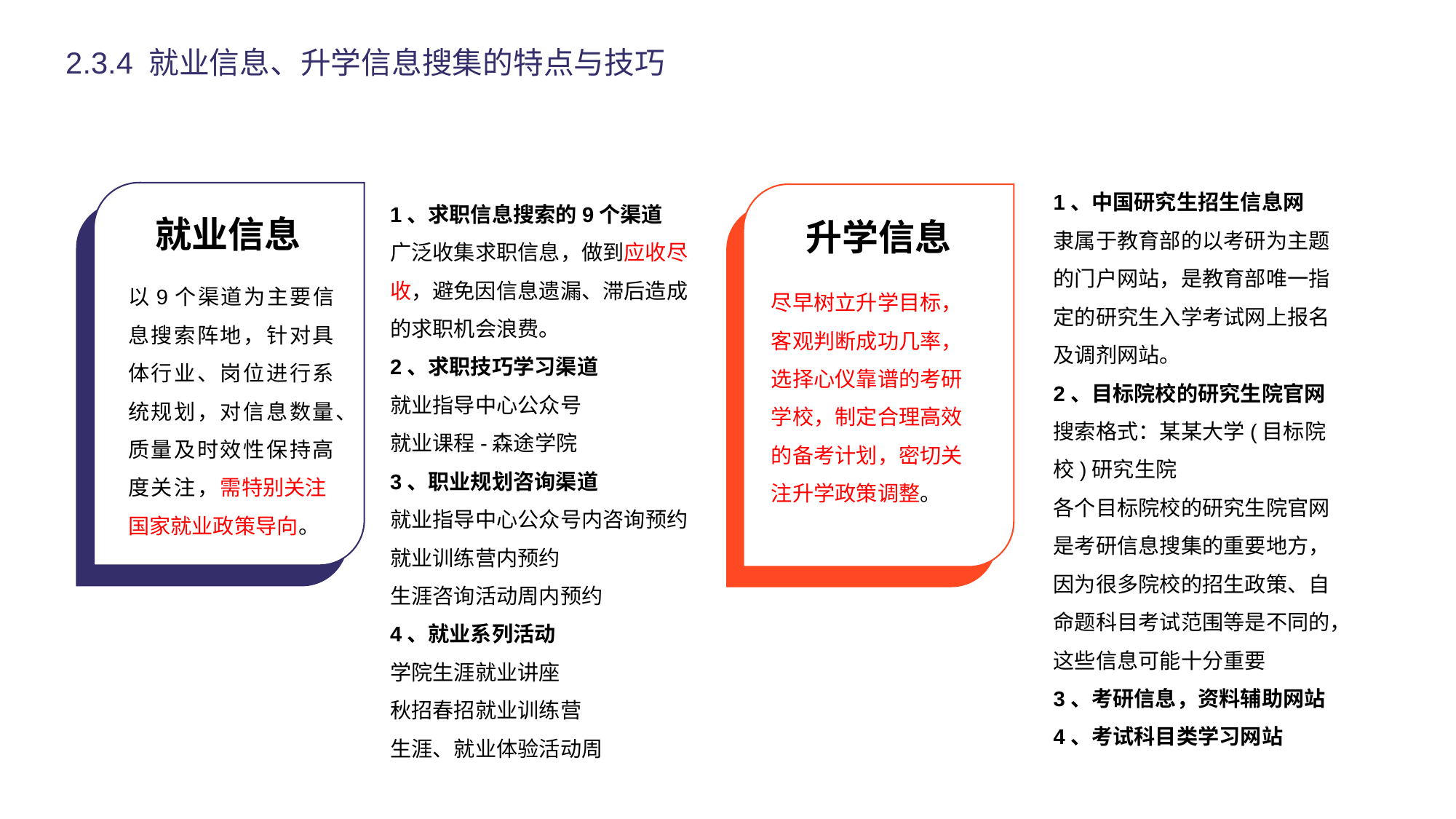

2.3.4 就业信息、升学信息搜集的特点与技巧
1、中国研究生招生信息网
隶属于教育部的以考研为主题的门户网站，是教育部唯一指定的研究生入学考试网上报名及调剂网站。
2、目标院校的研究生院官网
搜索格式：某某大学(目标院校)研究生院
各个目标院校的研究生院官网是考研信息搜集的重要地方，因为很多院校的招生政策、自命题科目考试范围等是不同的，这些信息可能十分重要
3、考研信息，资料辅助网站
4、考试科目类学习网站

就业信息
以9个渠道为主要信息搜索阵地，针对具体行业、岗位进行系统规划，对信息数量、质量及时效性保持高度关注，需特别关注国家就业政策导向。
1、求职信息搜索的9个渠道
广泛收集求职信息，做到应收尽收，避免因信息遗漏、滞后造成的求职机会浪费。
2、求职技巧学习渠道
就业指导中心公众号
就业课程-森途学院
3、职业规划咨询渠道
就业指导中心公众号内咨询预约
就业训练营内预约
生涯咨询活动周内预约
4、就业系列活动
学院生涯就业讲座
秋招春招就业训练营
生涯、就业体验活动周

升学信息
尽早树立升学目标，客观判断成功几率，选择心仪靠谱的考研学校，制定合理高效的备考计划，密切关注升学政策调整。